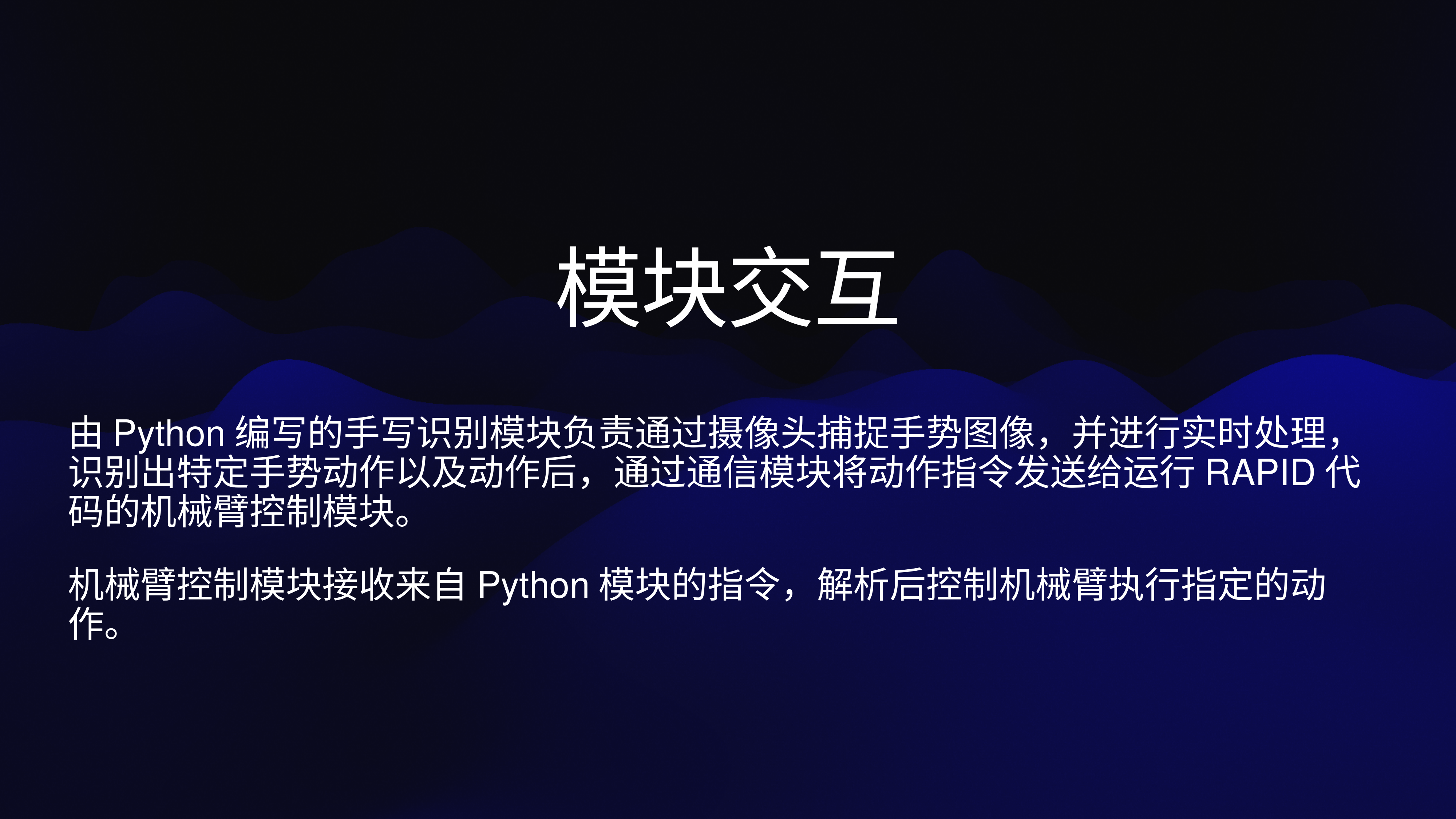

模块交互
由Python编写的手写识别模块负责通过摄像头捕捉手势图像，并进行实时处理，识别出特定手势动作以及动作后，通过通信模块将动作指令发送给运行RAPID代码的机械臂控制模块。
机械臂控制模块接收来自Python模块的指令，解析后控制机械臂执行指定的动作。